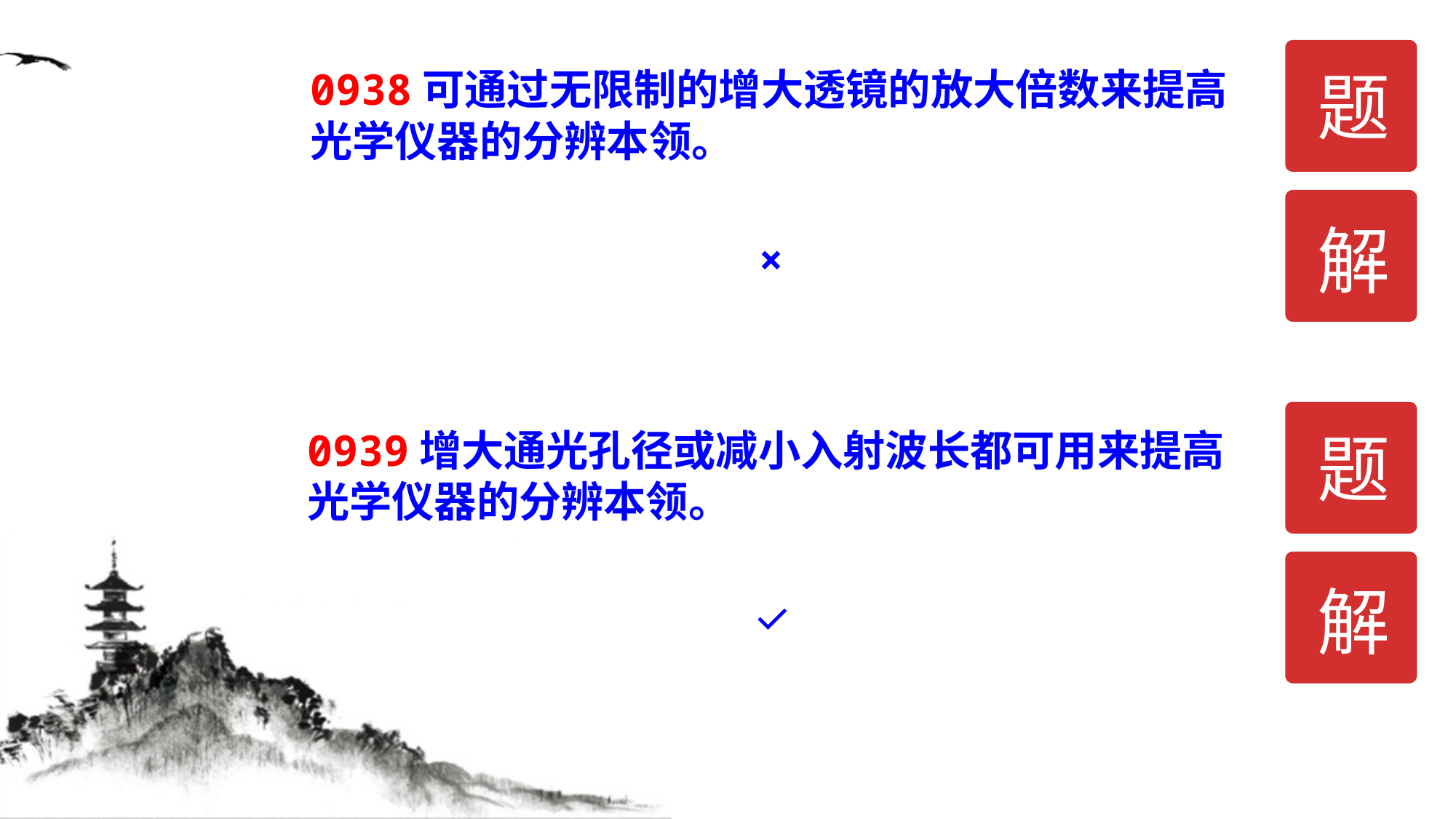

题
0938可通过无限制的增大透镜的放大倍数来提高光学仪器的分辨本领。

解
×

题
0939增大通光孔径或减小入射波长都可用来提高光学仪器的分辨本领。

解
✓